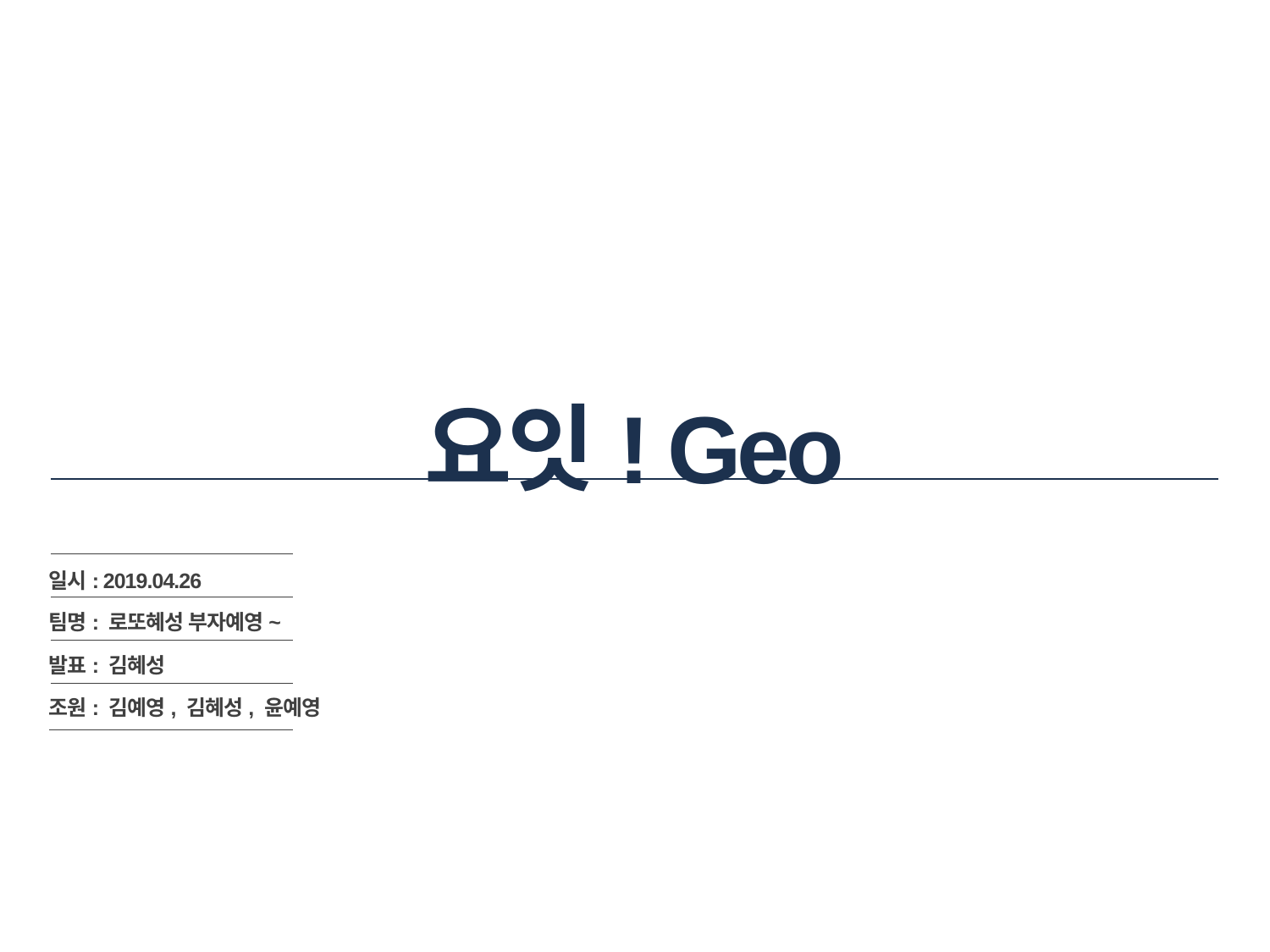

# 요잇! Geo
일시: 2019.04.26
팀명: 로또혜성 부자예영~
발표: 김혜성
조원: 김예영, 김혜성, 윤예영
1